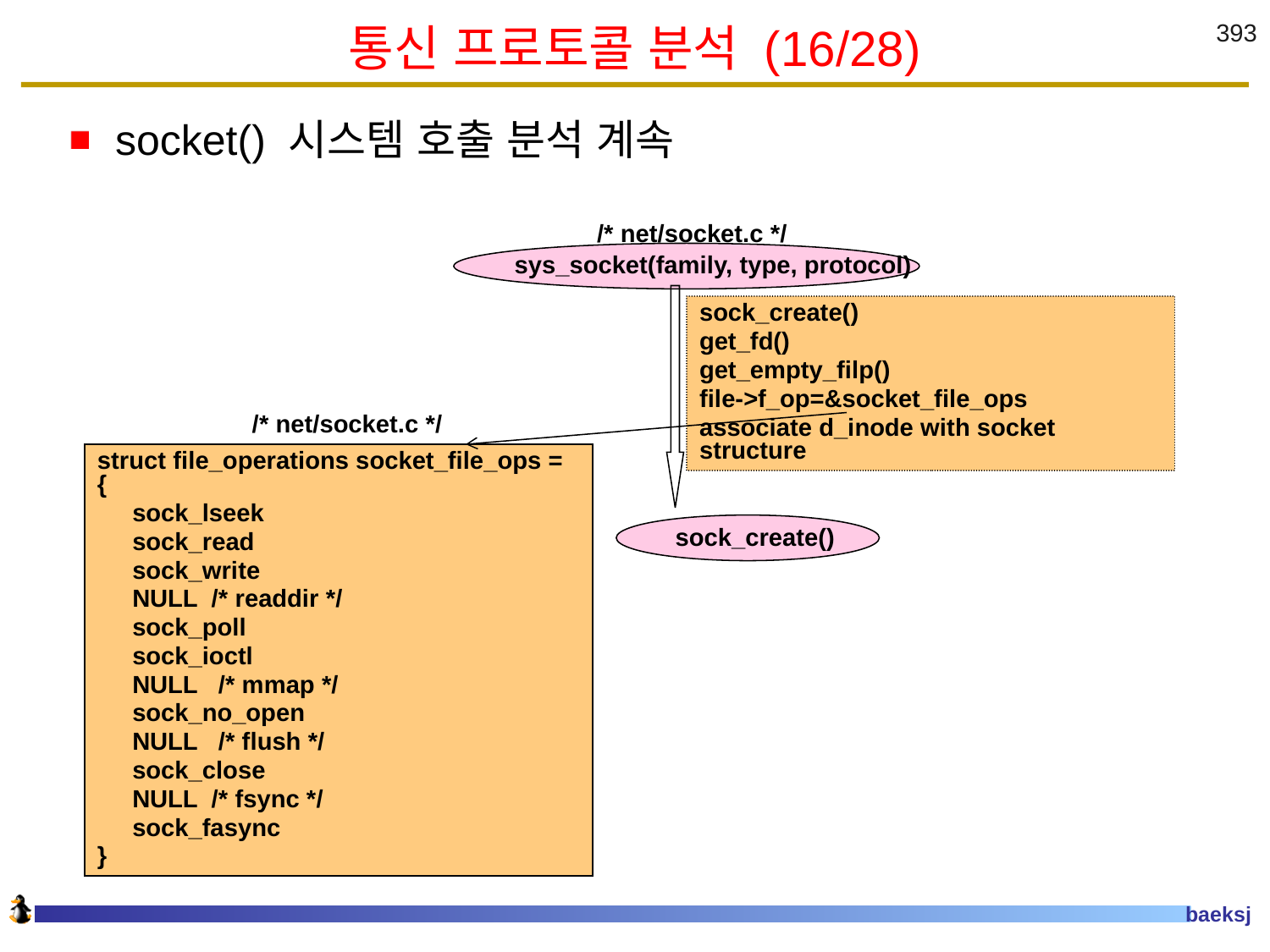

# 통신 프로토콜 분석 (16/28)
393
socket() 시스템 호출 분석 계속
        /* net/socket.c */
   sys_socket(family, type, protocol)

sock_create()
get_fd()
get_empty_filp()
file->f_op=&socket_file_ops
associate d_inode with socket structure
/* net/socket.c */

struct file_operations socket_file_ops = {
     sock_lseek
     sock_read
     sock_write
     NULL  /* readdir */
     sock_poll
     sock_ioctl
     NULL   /* mmap */
     sock_no_open
     NULL   /* flush */
     sock_close
     NULL  /* fsync */
     sock_fasync
}
     sock_create()